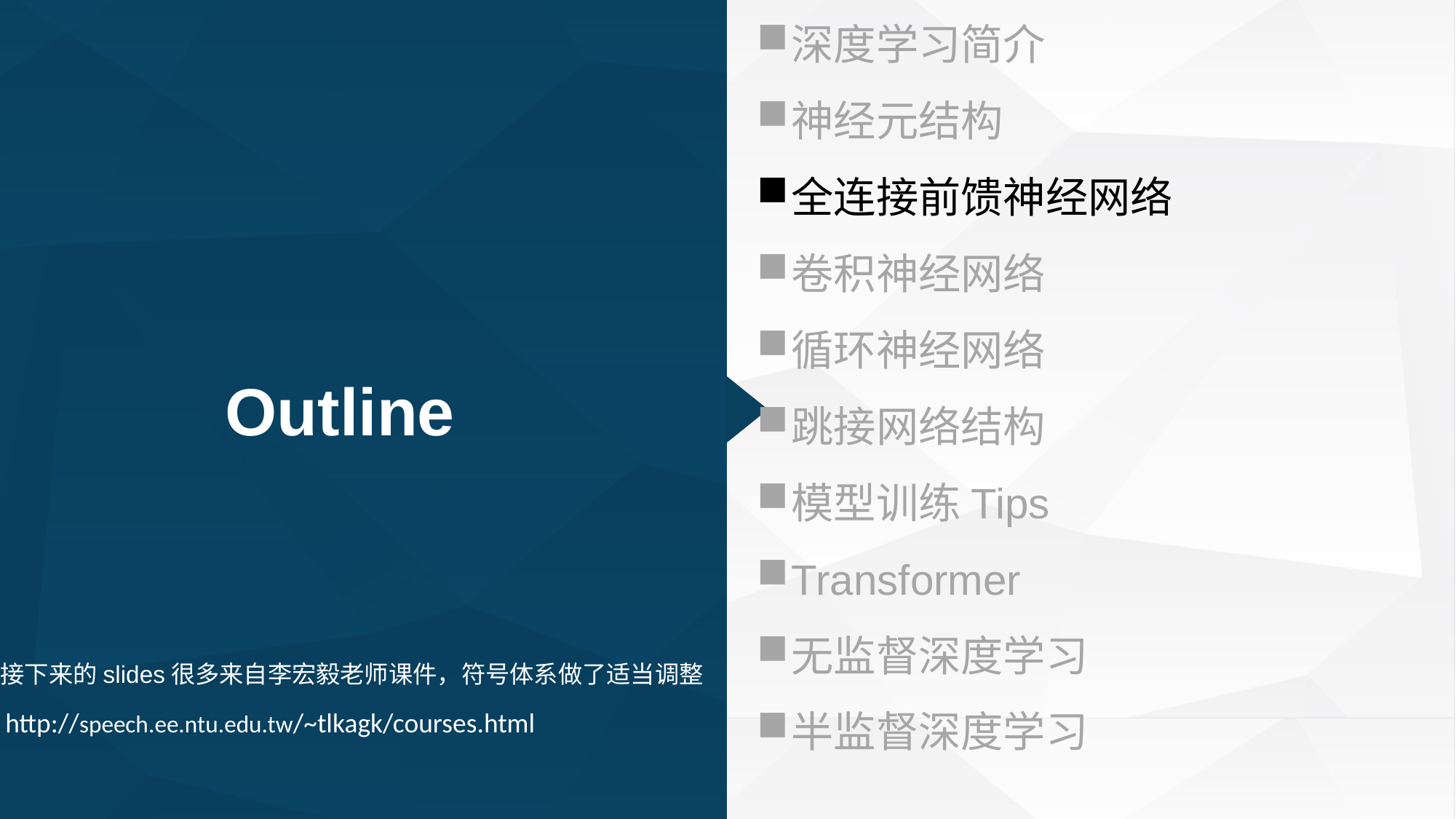

深度学习简介
神经元结构
全连接前馈神经网络
卷积神经网络
循环神经网络
跳接网络结构
模型训练Tips
Transformer
无监督深度学习
半监督深度学习
Outline

接下来的slides很多来自李宏毅老师课件，符号体系做了适当调整
http://speech.ee.ntu.edu.tw/~tlkagk/courses.html